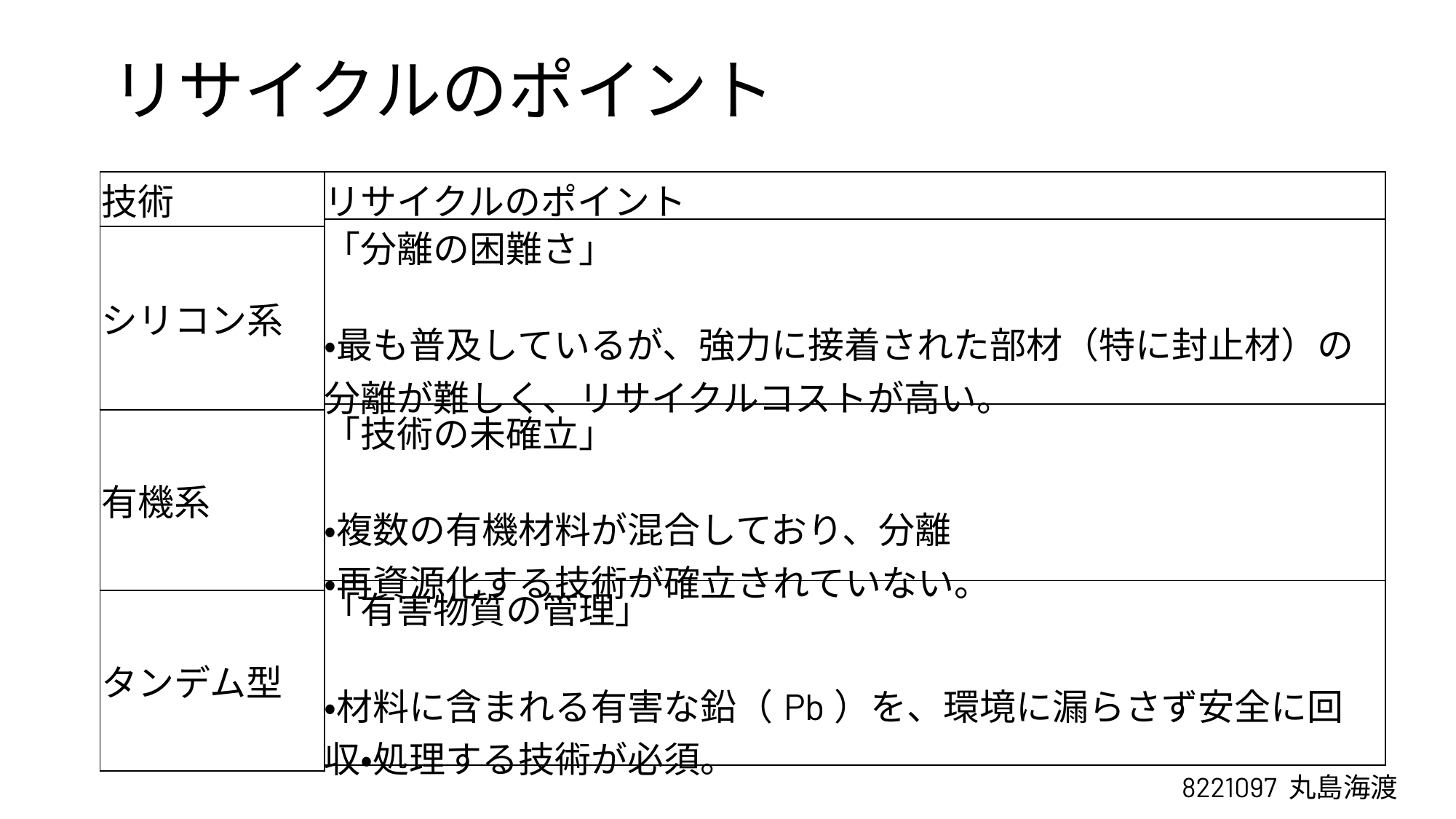

# リサイクルのポイント
| 技術 |
| --- |
| シリコン系 |
| 有機系 |
| タンデム型 |
| リサイクルのポイント |
| --- |
| 「分離の困難さ」 ・最も普及しているが、強力に接着された部材（特に封止材）の分離が難しく、リサイクルコストが高い。 |
| 「技術の未確立」 ・複数の有機材料が混合しており、分離 ・再資源化する技術が確立されていない。 |
| 「有害物質の管理」 ・材料に含まれる有害な鉛（Pb）を、環境に漏らさず安全に回収・処理する技術が必須。 |
8221097 丸島海渡